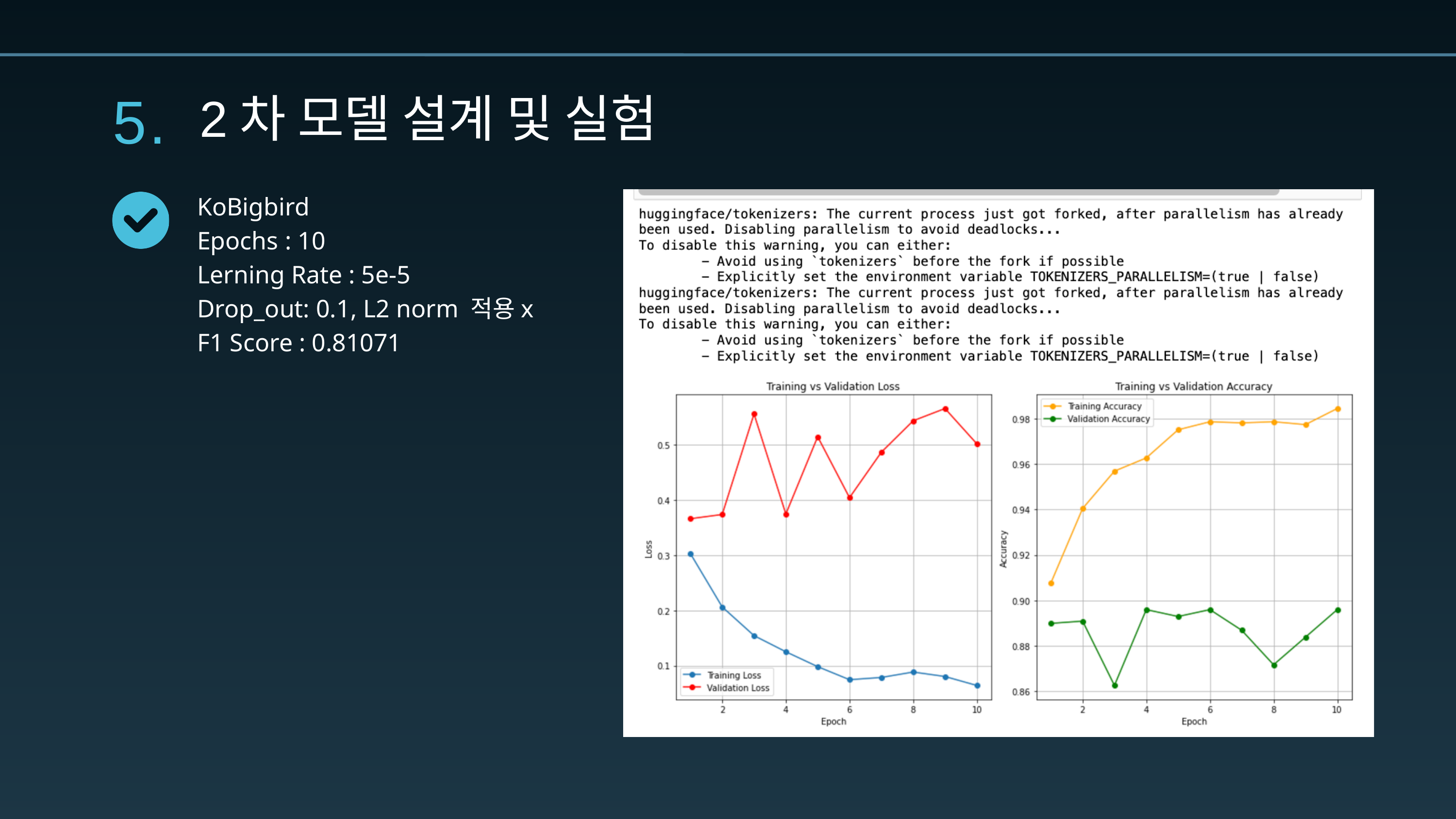

5.
2차 모델 설계 및 실험
KoBigbird
Epochs : 10
Lerning Rate : 5e-5
Drop_out: 0.1, L2 norm 적용x
F1 Score : 0.81071